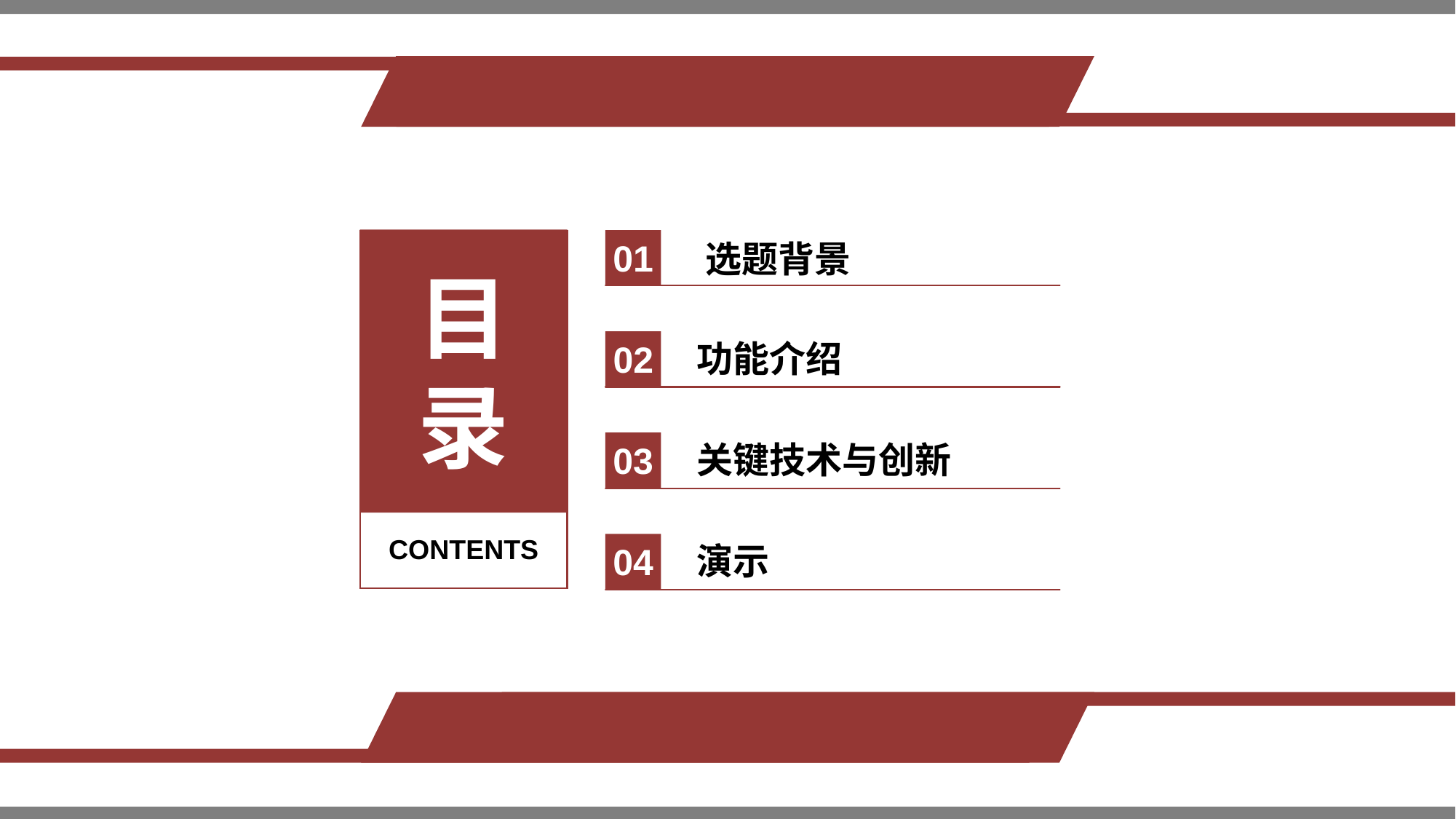

01

  选题背景
目录
  功能介绍

02
  关键技术与创新

03
CONTENTS
  演示

04